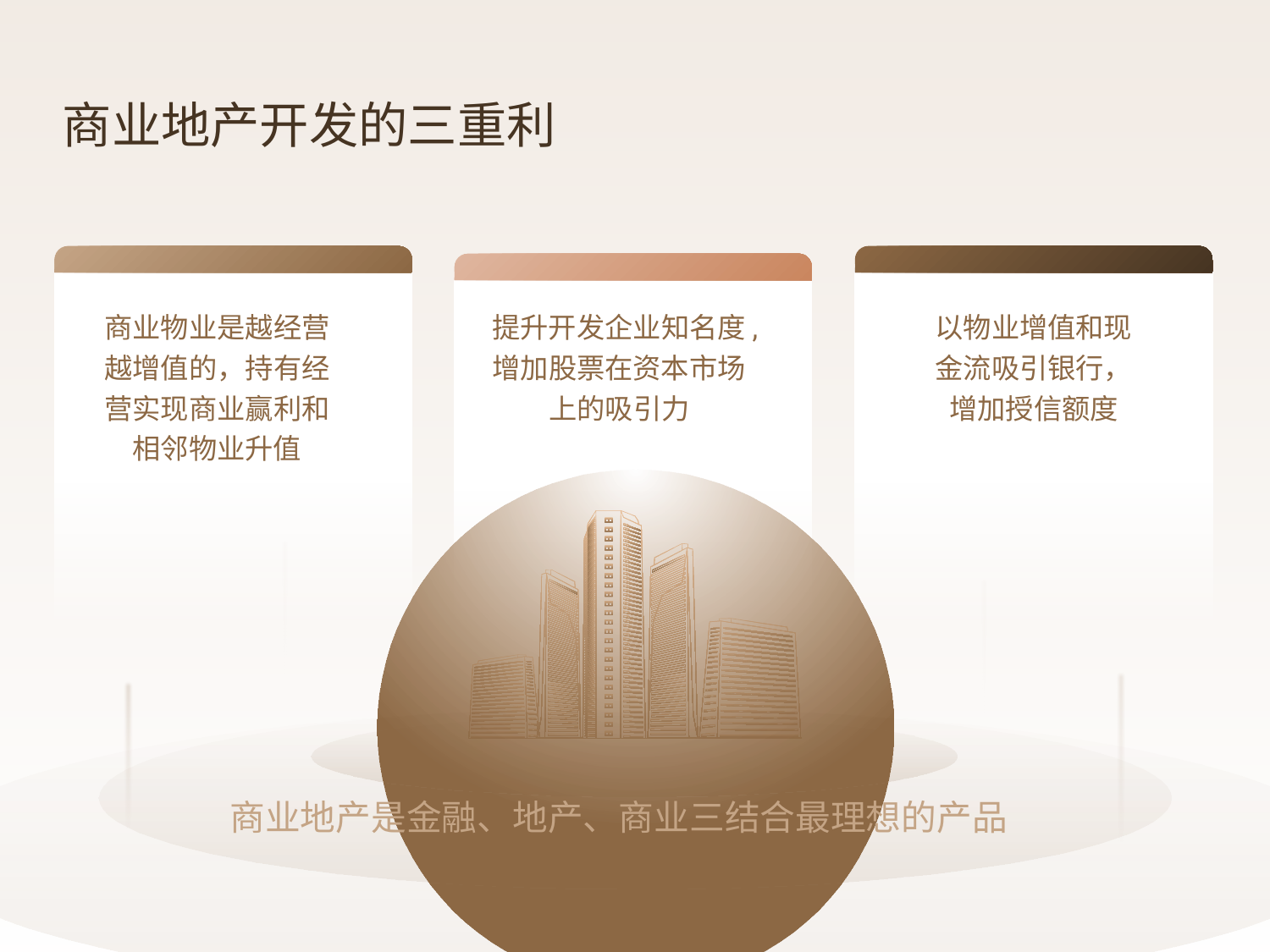

商业地产开发的三重利

商业物业是越经营越增值的，持有经营实现商业赢利和相邻物业升值
提升开发企业知名度,增加股票在资本市场上的吸引力
以物业增值和现金流吸引银行，增加授信额度

商业地产是金融、地产、商业三结合最理想的产品